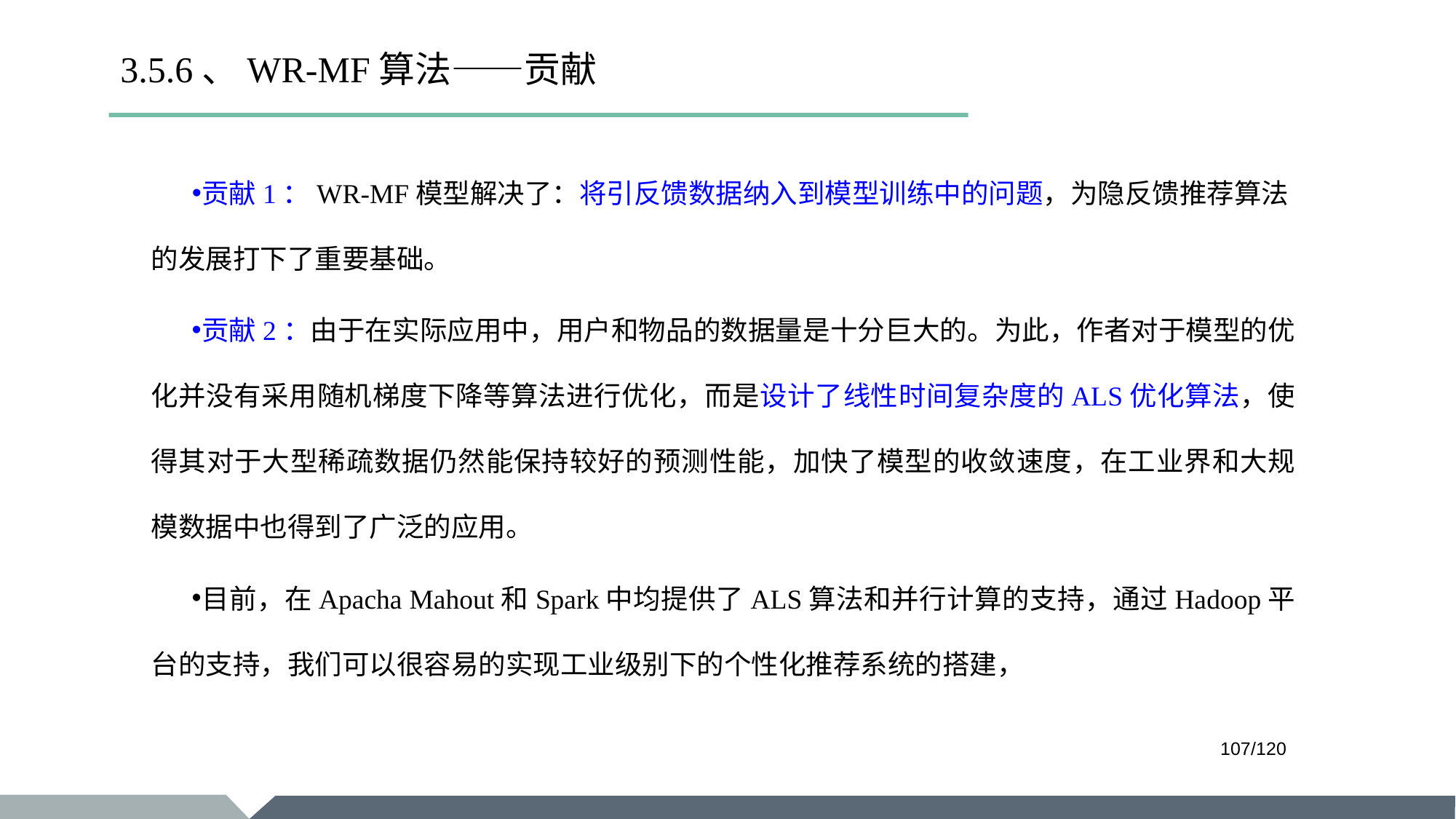

# 3.5.6、WR-MF算法——贡献
贡献1：WR-MF模型解决了：将引反馈数据纳入到模型训练中的问题，为隐反馈推荐算法的发展打下了重要基础。
贡献2：由于在实际应用中，用户和物品的数据量是十分巨大的。为此，作者对于模型的优化并没有采用随机梯度下降等算法进行优化，而是设计了线性时间复杂度的ALS优化算法，使得其对于大型稀疏数据仍然能保持较好的预测性能，加快了模型的收敛速度，在工业界和大规模数据中也得到了广泛的应用。
目前，在Apacha Mahout和Spark中均提供了ALS算法和并行计算的支持，通过Hadoop平台的支持，我们可以很容易的实现工业级别下的个性化推荐系统的搭建，

107/120